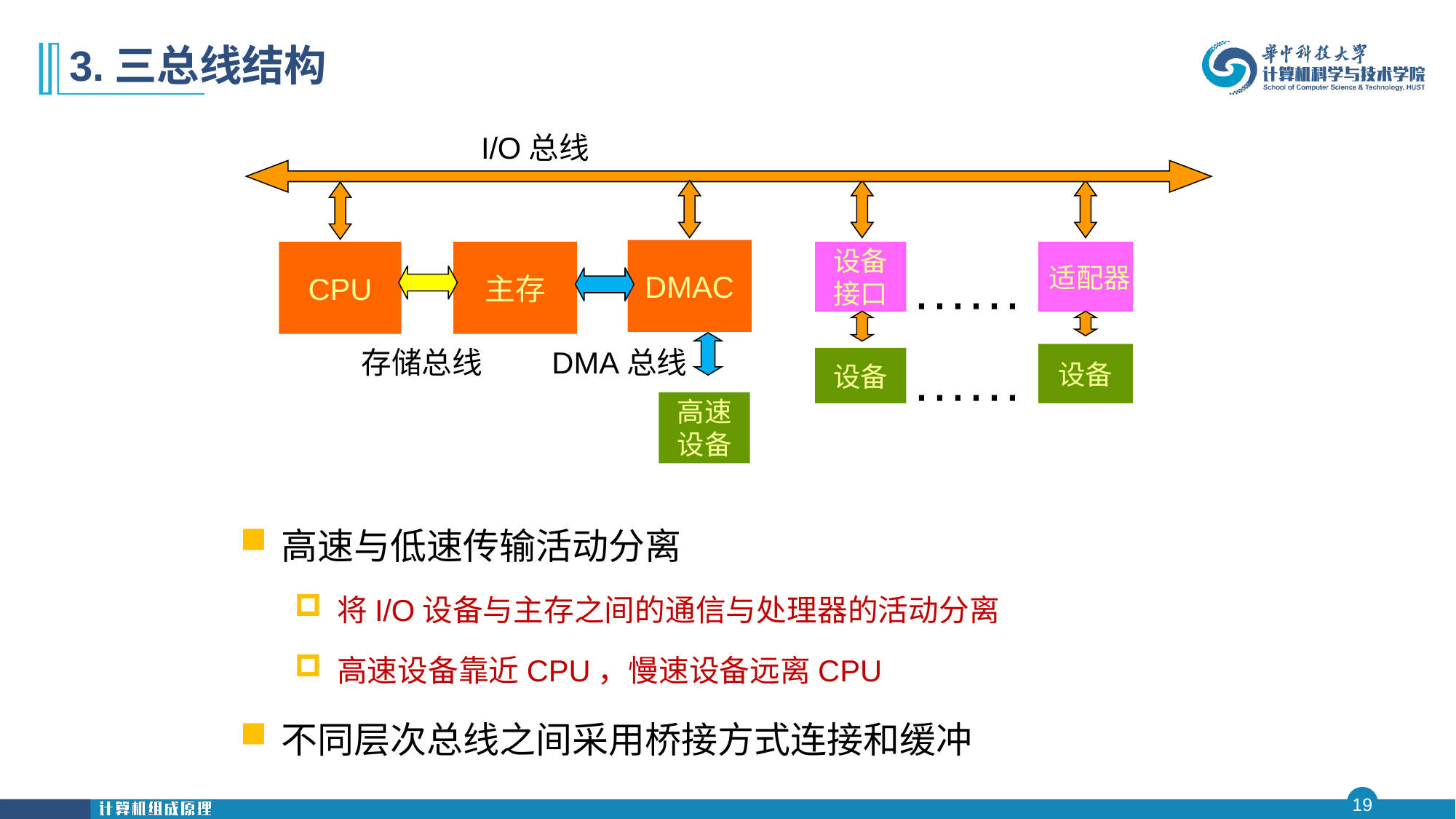

# 3.三总线结构
 I/O总线

DMAC
CPU
主存
设备
接口
适配器
······

存储总线
DMA总线
设备
设备
······
高速
设备
高速与低速传输活动分离
将I/O设备与主存之间的通信与处理器的活动分离
高速设备靠近CPU，慢速设备远离CPU
不同层次总线之间采用桥接方式连接和缓冲